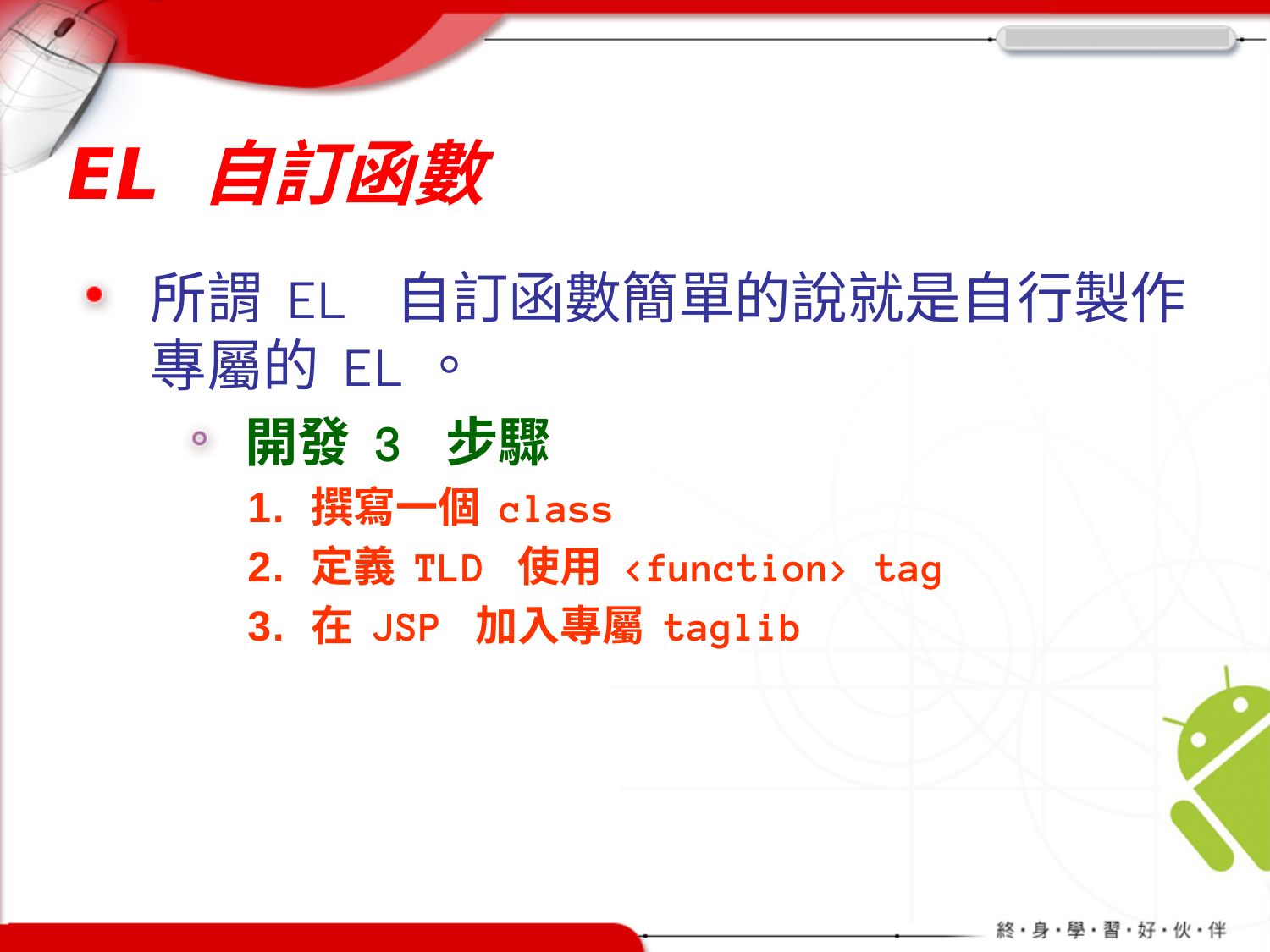

# EL 自訂函數
所謂 EL 自訂函數簡單的說就是自行製作專屬的 EL。
開發 3 步驟
撰寫一個 class
定義 TLD 使用 <function> tag
在 JSP 加入專屬 taglib